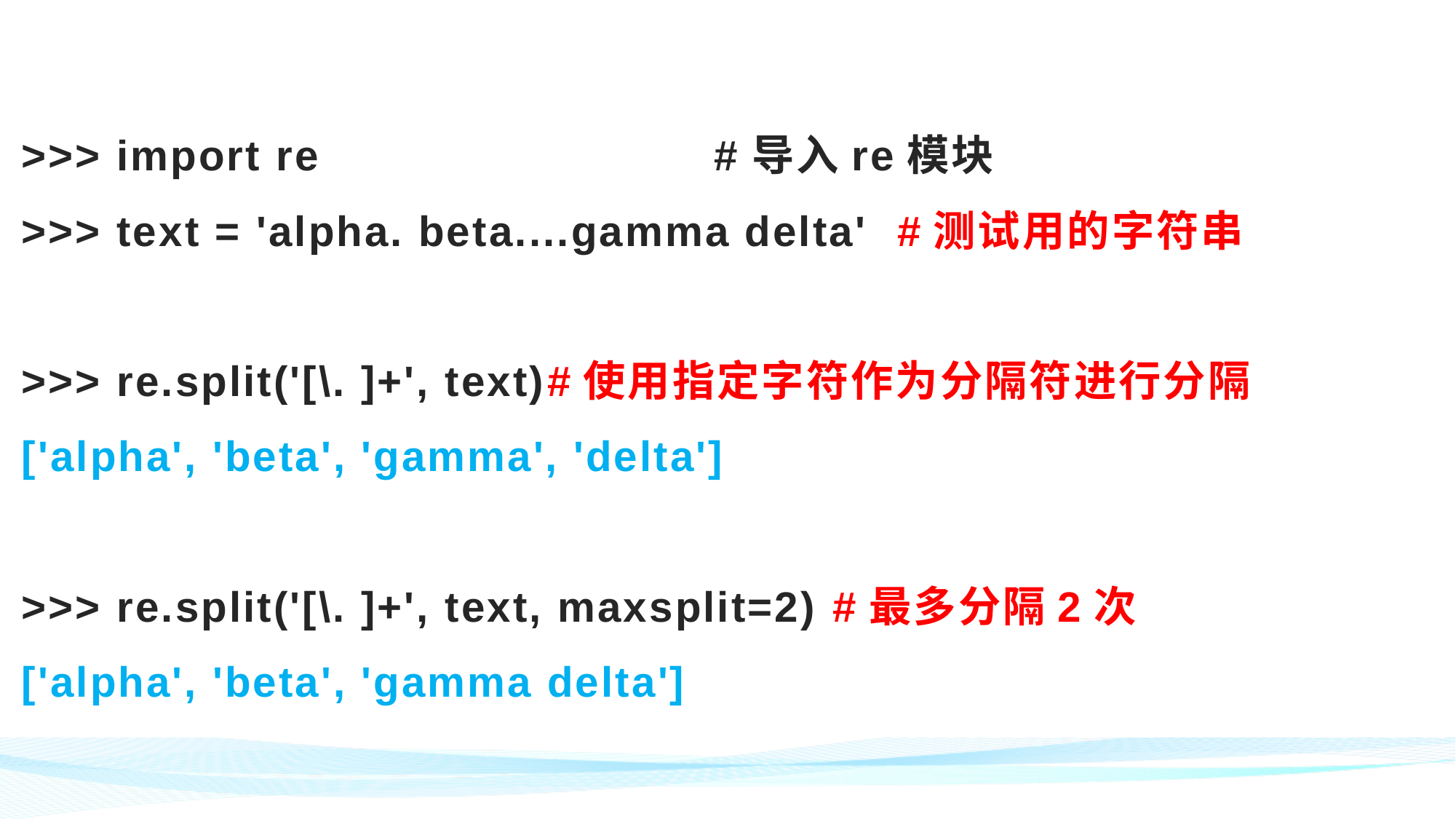

>>> import re                            #导入re模块
>>> text = 'alpha. beta....gamma delta'  #测试用的字符串

>>> re.split('[\. ]+', text)#使用指定字符作为分隔符进行分隔
['alpha', 'beta', 'gamma', 'delta']

>>> re.split('[\. ]+', text, maxsplit=2) #最多分隔2次
['alpha', 'beta', 'gamma delta']